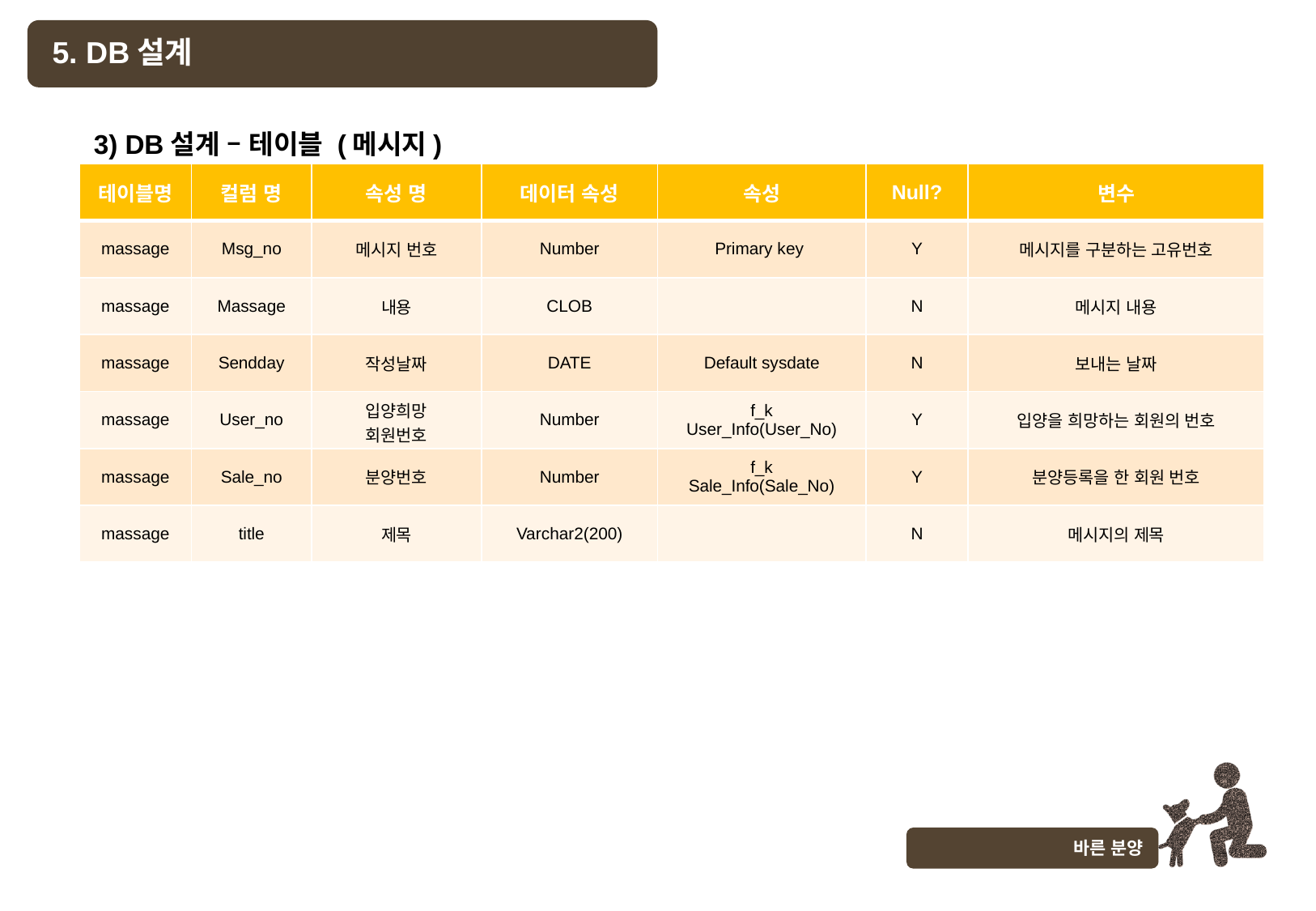

5. DB설계
3) DB설계 – 테이블 (메시지)
| 테이블명 | 컬럼 명 | 속성 명 | 데이터 속성 | 속성 | Null? | 변수 |
| --- | --- | --- | --- | --- | --- | --- |
| massage | Msg\_no | 메시지 번호 | Number | Primary key | Y | 메시지를 구분하는 고유번호 |
| massage | Massage | 내용 | CLOB |  | N | 메시지 내용 |
| massage | Sendday | 작성날짜 | DATE | Default sysdate | N | 보내는 날짜 |
| massage | User\_no | 입양희망 회원번호 | Number | f\_k User\_Info(User\_No) | Y | 입양을 희망하는 회원의 번호 |
| massage | Sale\_no | 분양번호 | Number | f\_k Sale\_Info(Sale\_No) | Y | 분양등록을 한 회원 번호 |
| massage | title | 제목 | Varchar2(200) |  | N | 메시지의 제목 |